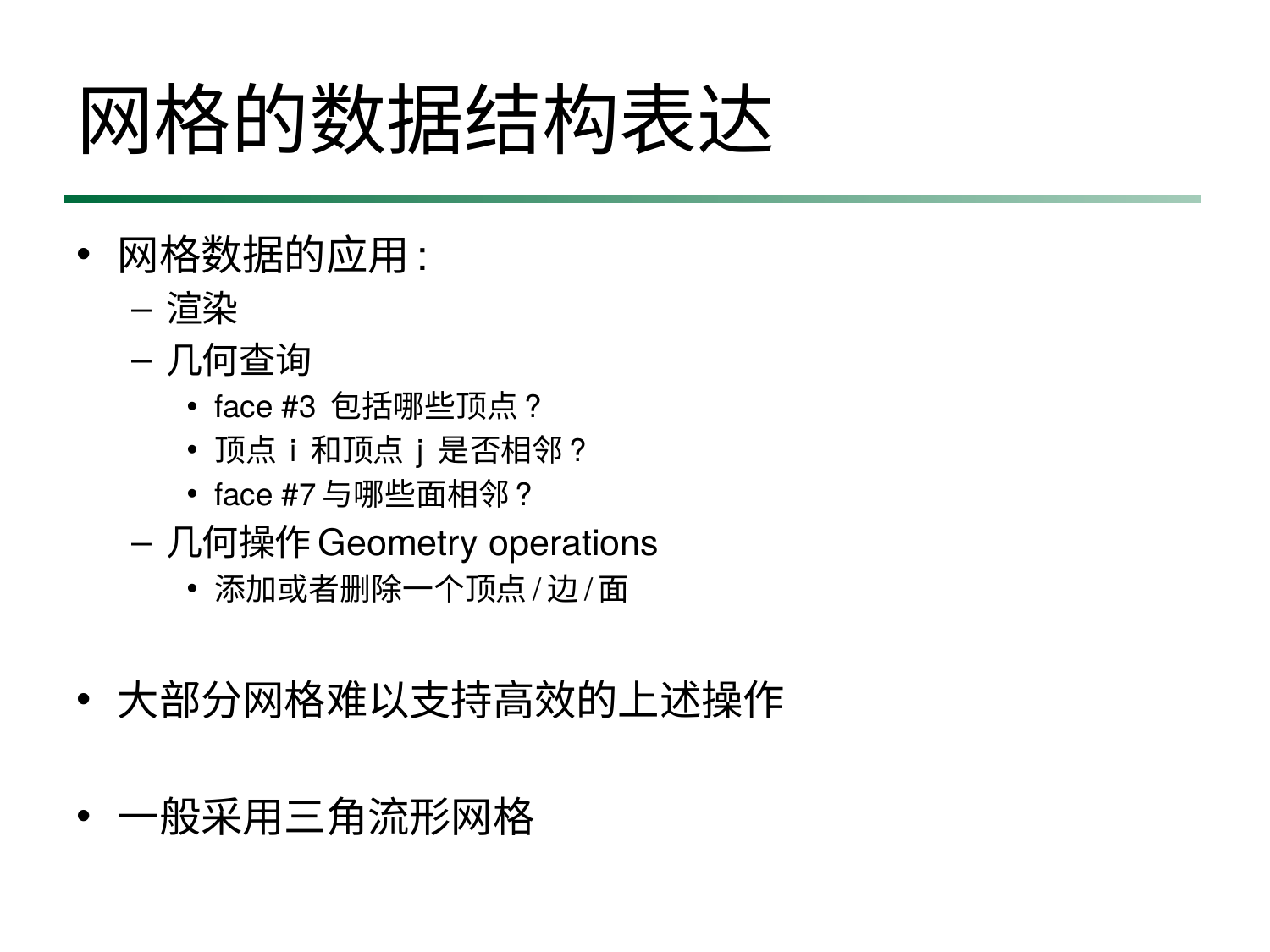

# 网格的数据结构表达
网格数据的应用:
渲染
几何查询
face #3 包括哪些顶点?
顶点 i 和顶点 j 是否相邻?
face #7与哪些面相邻?
几何操作Geometry operations
添加或者删除一个顶点/边/面

大部分网格难以支持高效的上述操作

一般采用三角流形网格